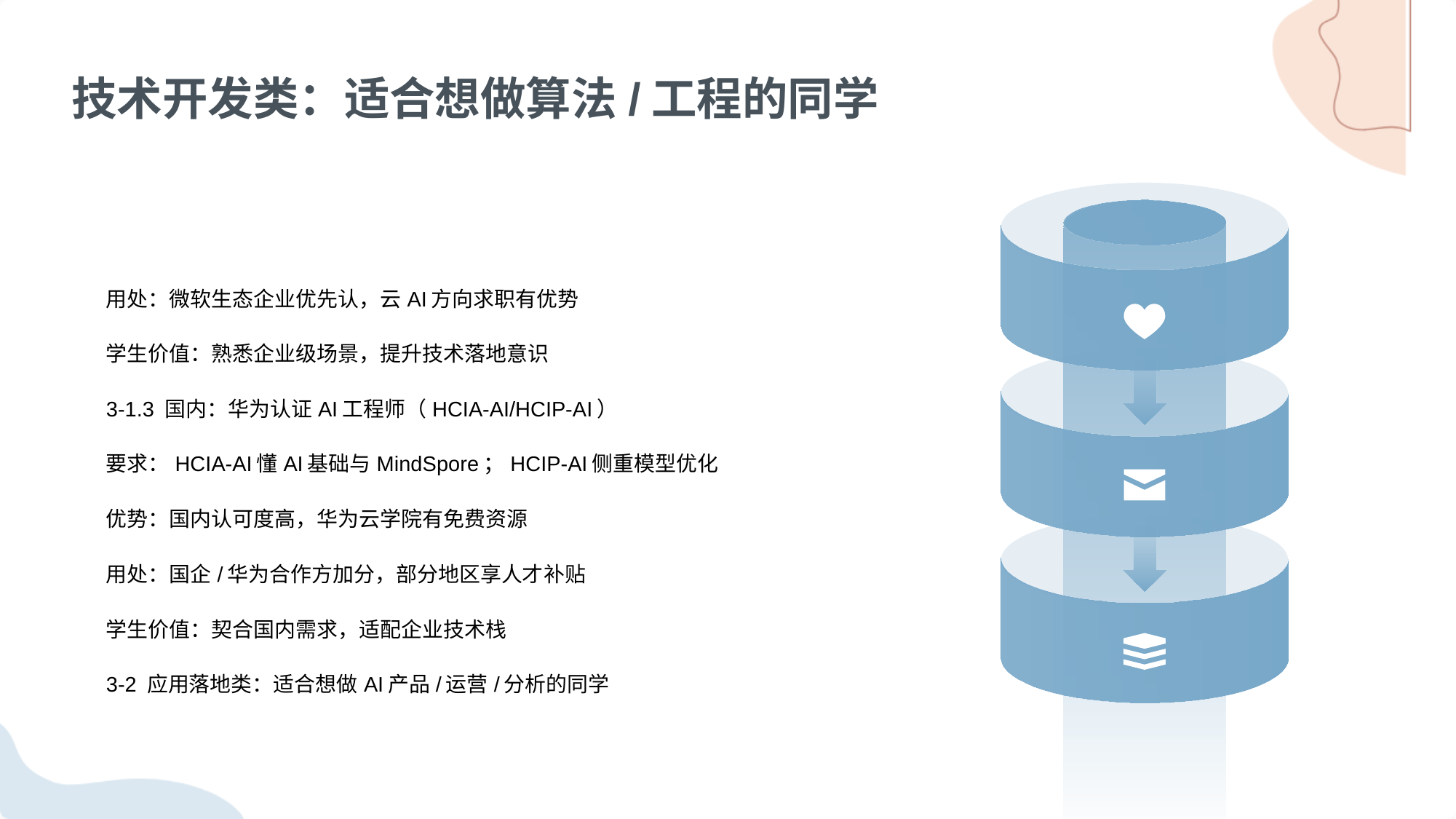

技术开发类：适合想做算法/工程的同学

用处：微软生态企业优先认，云AI方向求职有优势
学生价值：熟悉企业级场景，提升技术落地意识
3-1.3 国内：华为认证AI工程师（HCIA-AI/HCIP-AI）
要求：HCIA-AI懂AI基础与MindSpore；HCIP-AI侧重模型优化
优势：国内认可度高，华为云学院有免费资源
用处：国企/华为合作方加分，部分地区享人才补贴
学生价值：契合国内需求，适配企业技术栈
3-2 应用落地类：适合想做AI产品/运营/分析的同学